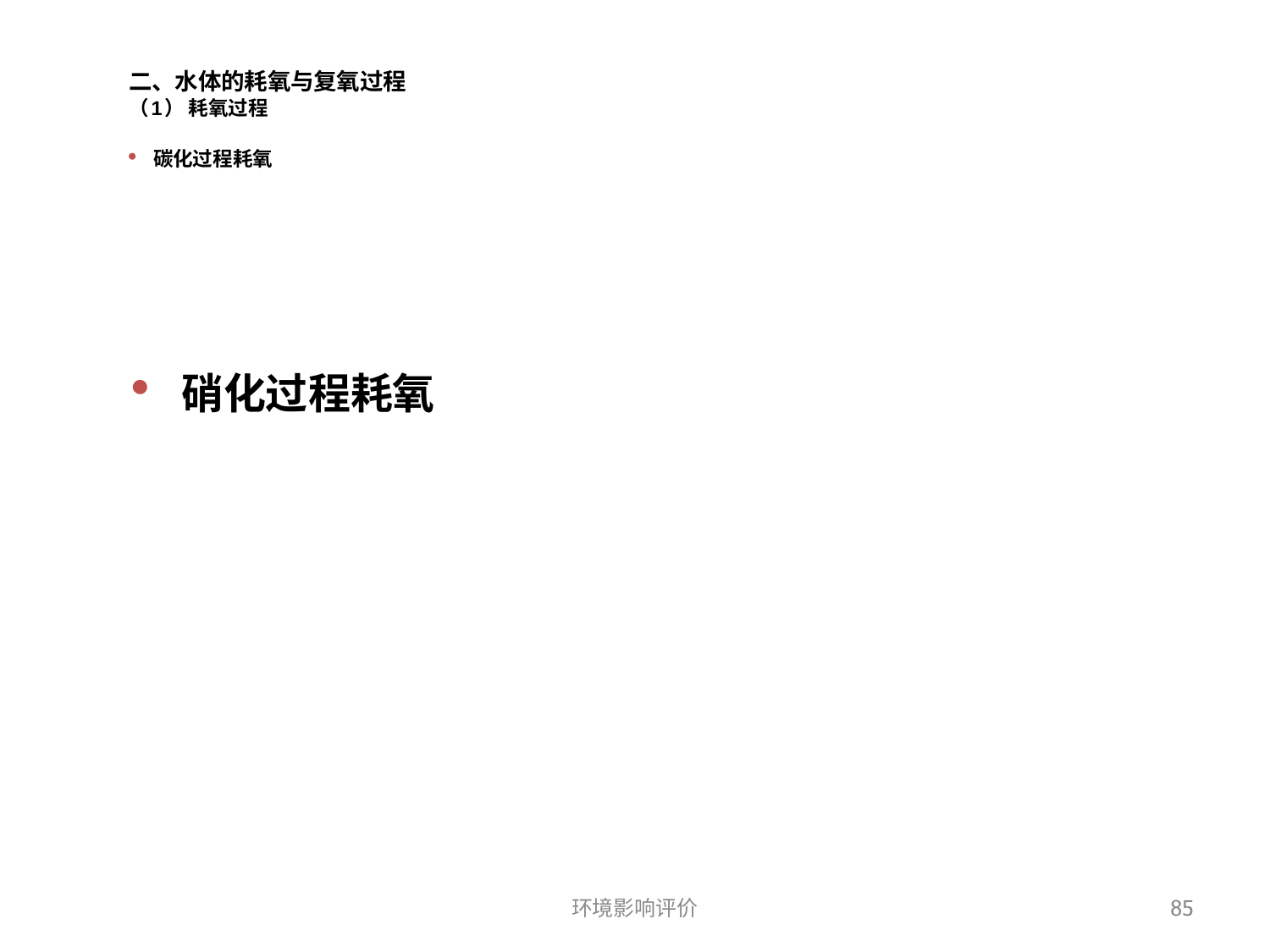

二、水体的耗氧与复氧过程
（1） 耗氧过程

碳化过程耗氧
硝化过程耗氧
环境影响评价
85